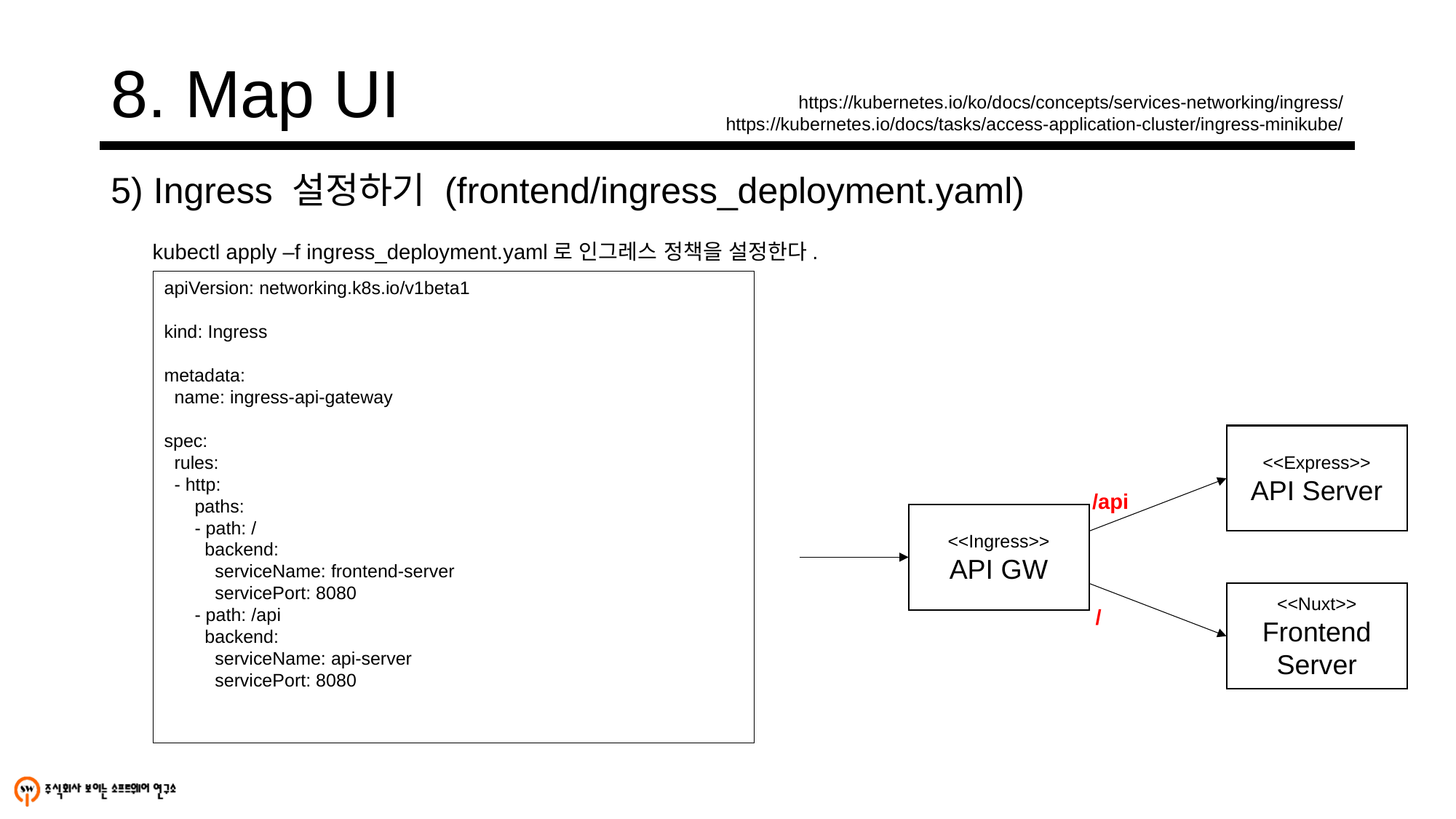

# 8. Map UI
https://kubernetes.io/ko/docs/concepts/services-networking/ingress/
https://kubernetes.io/docs/tasks/access-application-cluster/ingress-minikube/
5) Ingress 설정하기 (frontend/ingress_deployment.yaml)
kubectl apply –f ingress_deployment.yaml로 인그레스 정책을 설정한다.
apiVersion: networking.k8s.io/v1beta1

kind: Ingress

metadata:
  name: ingress-api-gateway

spec:
  rules:
  - http:
      paths:
      - path: /
        backend:
          serviceName: frontend-server
          servicePort: 8080
      - path: /api
        backend:
          serviceName: api-server
          servicePort: 8080
<<Express>>
API Server
/api
<<Ingress>>
API GW
<<Nuxt>>
Frontend Server
/